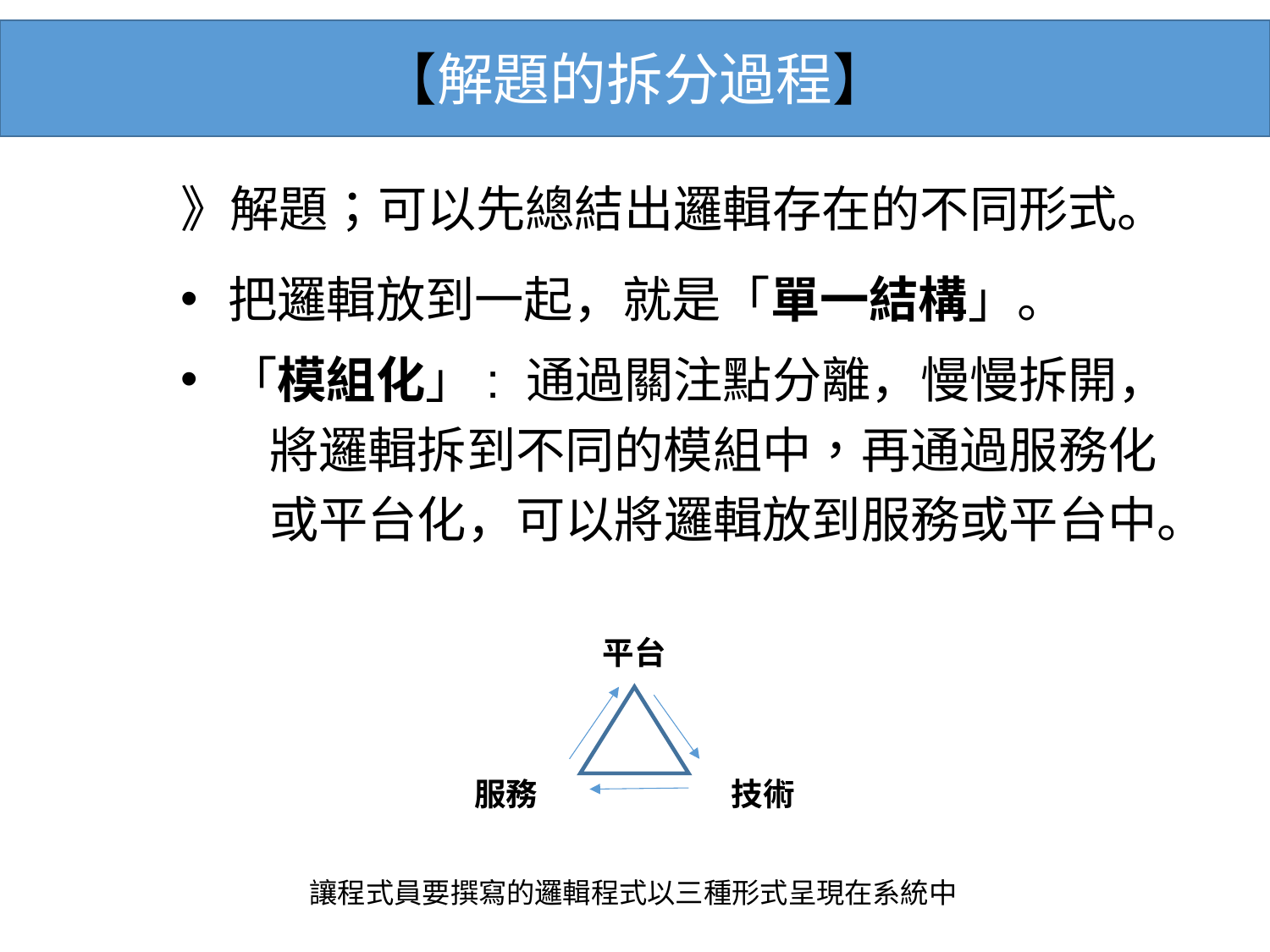

【解題的拆分過程】
》解題；可以先總結出邏輯存在的不同形式。
把邏輯放到一起，就是「單一結構」。
「模組化」: 通過關注點分離，慢慢拆開，
       將邏輯拆到不同的模組中，再通過服務化
       或平台化，可以將邏輯放到服務或平台中。
平台

服務
技術
讓程式員要撰寫的邏輯程式以三種形式呈現在系統中